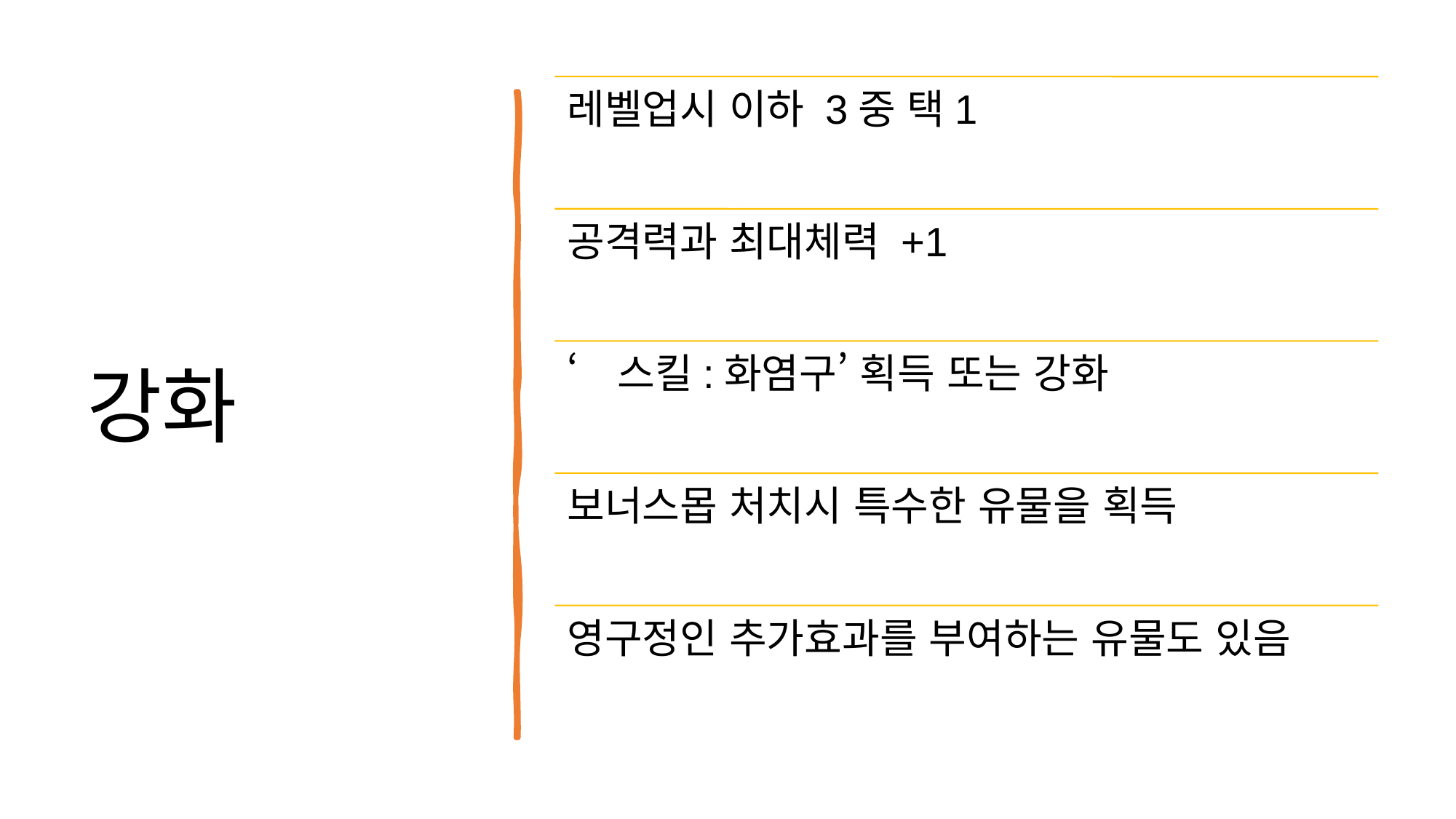

레벨업시 이하 3중 택1
공격력과 최대체력 +1
‘스킬:화염구’ 획득 또는 강화
보너스몹 처치시 특수한 유물을 획득
영구정인 추가효과를 부여하는 유물도 있음
# 강화